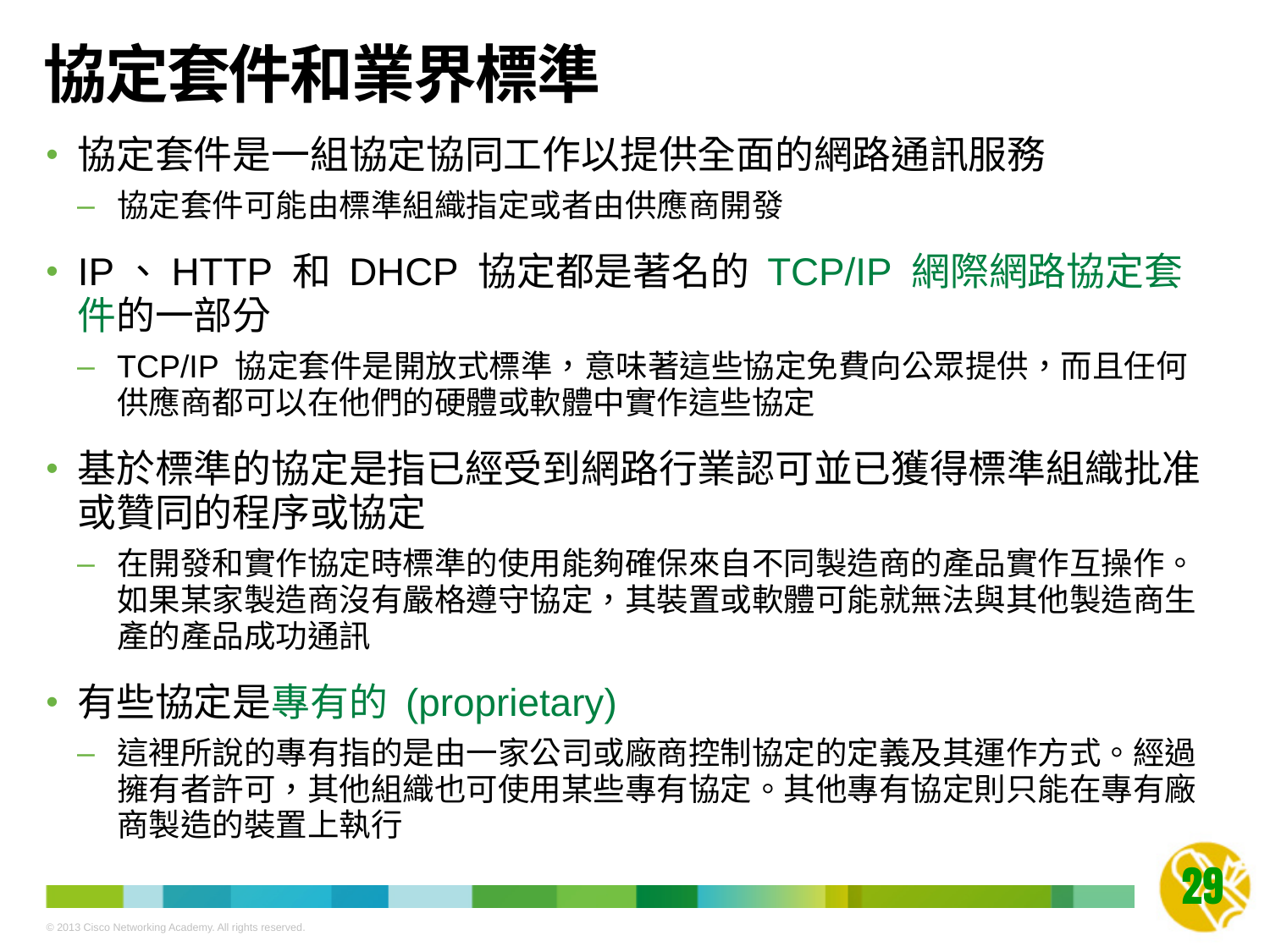

# 協定套件和業界標準
協定套件是一組協定協同工作以提供全面的網路通訊服務
協定套件可能由標準組織指定或者由供應商開發
IP、HTTP 和 DHCP 協定都是著名的 TCP/IP 網際網路協定套件的一部分
TCP/IP 協定套件是開放式標準，意味著這些協定免費向公眾提供，而且任何供應商都可以在他們的硬體或軟體中實作這些協定
基於標準的協定是指已經受到網路行業認可並已獲得標準組織批准或贊同的程序或協定
在開發和實作協定時標準的使用能夠確保來自不同製造商的產品實作互操作。如果某家製造商沒有嚴格遵守協定，其裝置或軟體可能就無法與其他製造商生產的產品成功通訊
有些協定是專有的 (proprietary)
這裡所說的專有指的是由一家公司或廠商控制協定的定義及其運作方式。經過擁有者許可，其他組織也可使用某些專有協定。其他專有協定則只能在專有廠商製造的裝置上執行